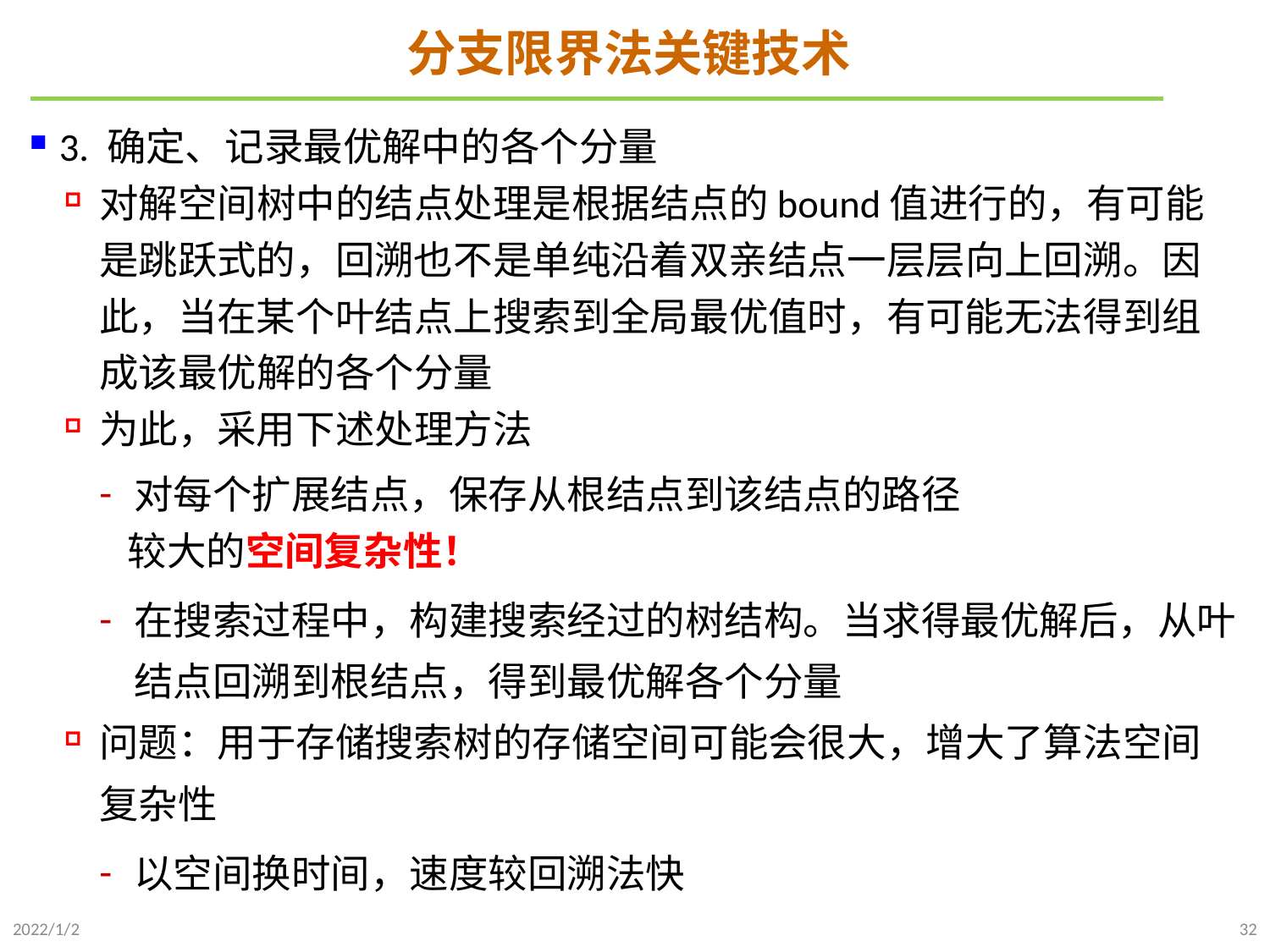

# 分支限界法关键技术
3. 确定、记录最优解中的各个分量
对解空间树中的结点处理是根据结点的bound值进行的，有可能是跳跃式的，回溯也不是单纯沿着双亲结点一层层向上回溯。因此，当在某个叶结点上搜索到全局最优值时，有可能无法得到组成该最优解的各个分量
为此，采用下述处理方法
对每个扩展结点，保存从根结点到该结点的路径
          较大的空间复杂性！
在搜索过程中，构建搜索经过的树结构。当求得最优解后，从叶结点回溯到根结点，得到最优解各个分量
问题：用于存储搜索树的存储空间可能会很大，增大了算法空间复杂性
以空间换时间，速度较回溯法快

2022/1/2
32